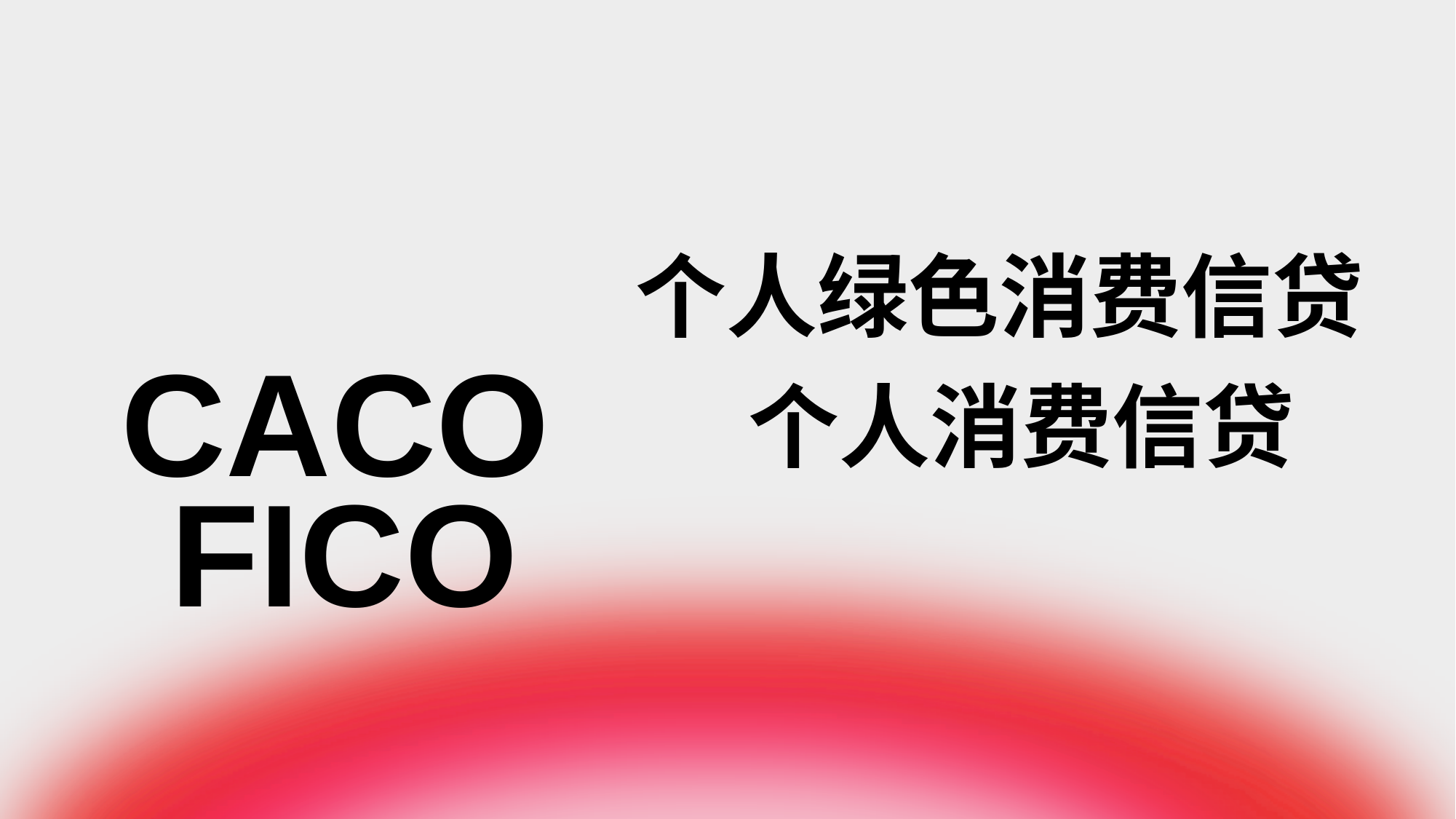

个人绿色消费信贷
CACO
个人消费信贷
FICO
东方雨后彩虹小组
Fintech product design presentation